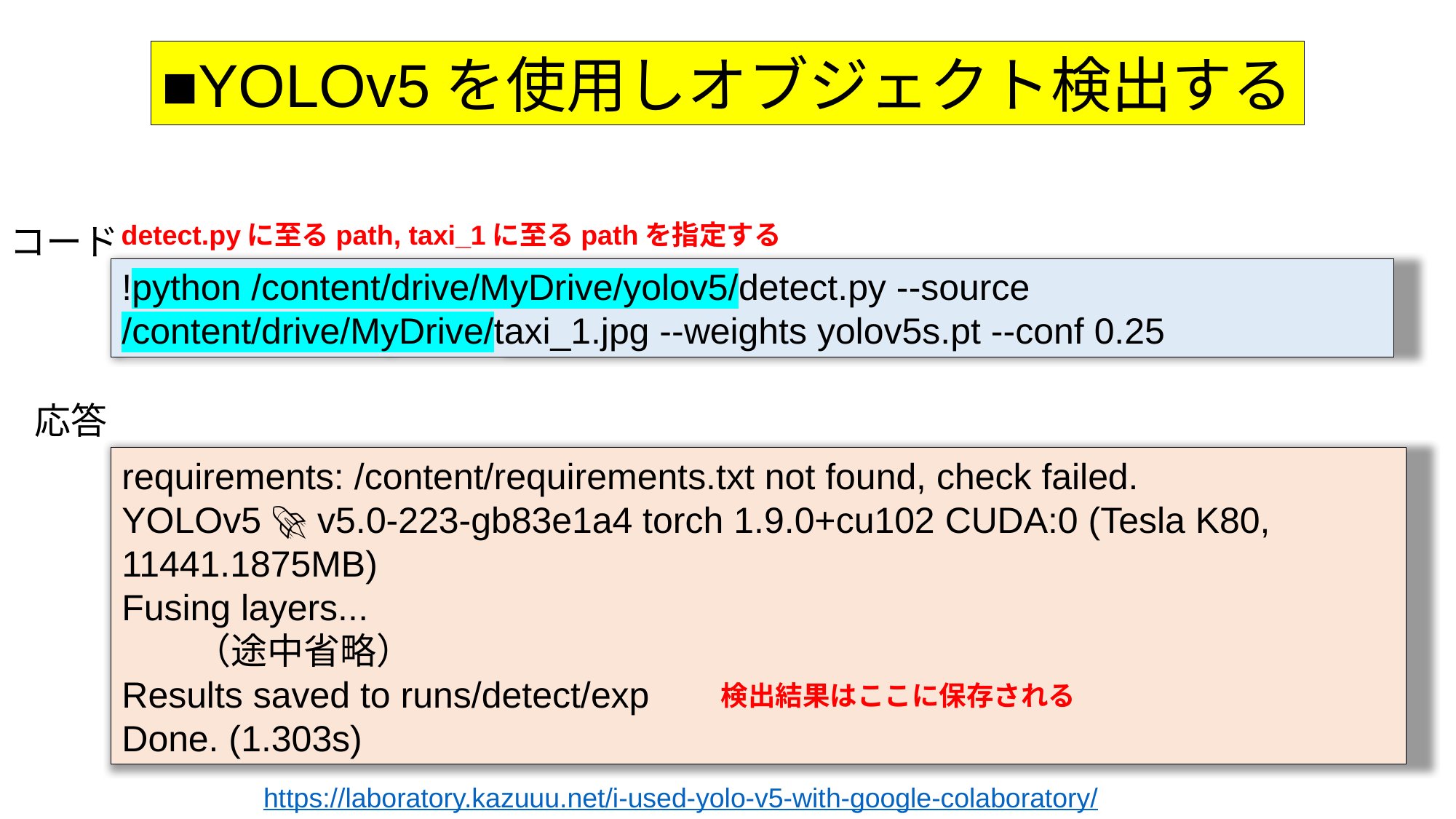

■YOLOv5を使用しオブジェクト検出する
detect.pyに至るpath, taxi_1に至るpathを指定する
コード
!python /content/drive/MyDrive/yolov5/detect.py --source /content/drive/MyDrive/taxi_1.jpg --weights yolov5s.pt --conf 0.25
応答
requirements: /content/requirements.txt not found, check failed.
YOLOv5 🚀 v5.0-223-gb83e1a4 torch 1.9.0+cu102 CUDA:0 (Tesla K80, 11441.1875MB)
Fusing layers...
　　（途中省略）
Results saved to runs/detect/exp
Done. (1.303s)
検出結果はここに保存される
https://laboratory.kazuuu.net/i-used-yolo-v5-with-google-colaboratory/